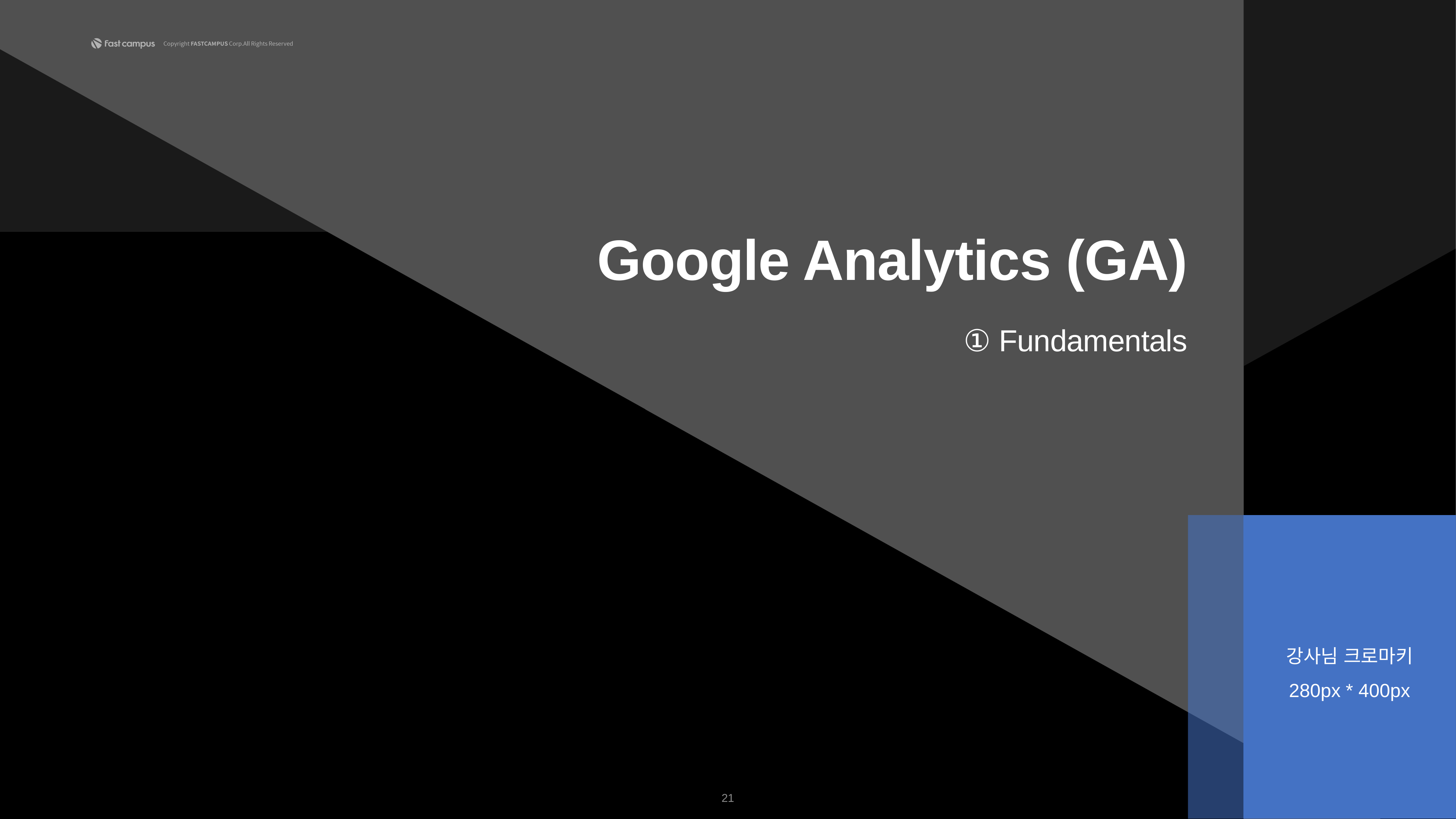

Google Analytics (GA)

① Fundamentals

강사님 크로마키
280px * 400px
21